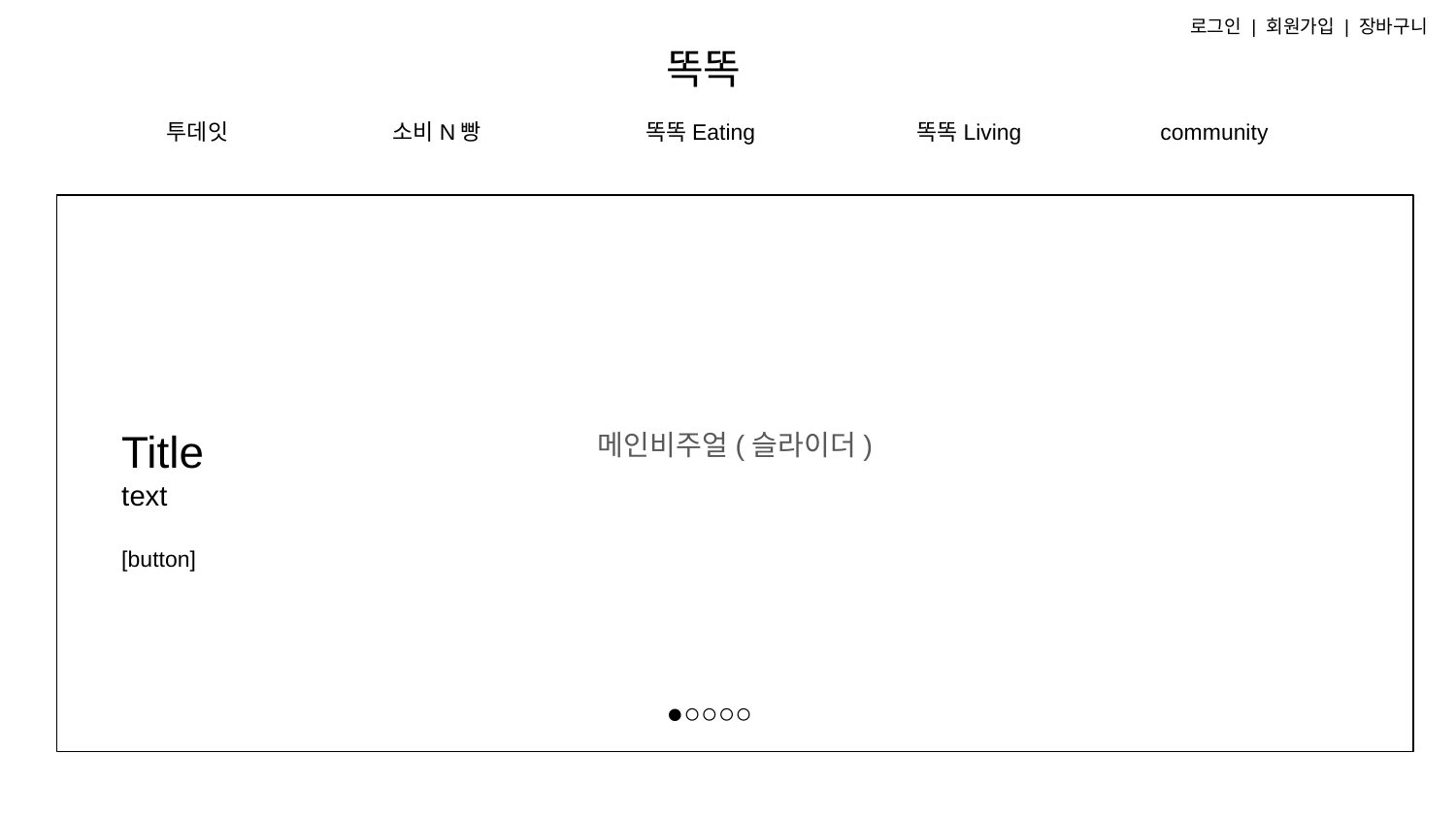

로그인 | 회원가입 | 장바구니
# 똑똑
투데잇
소비N빵
똑똑Eating
똑똑Living
community
메인비주얼(슬라이더)

Title
text

[button]
●○○○○